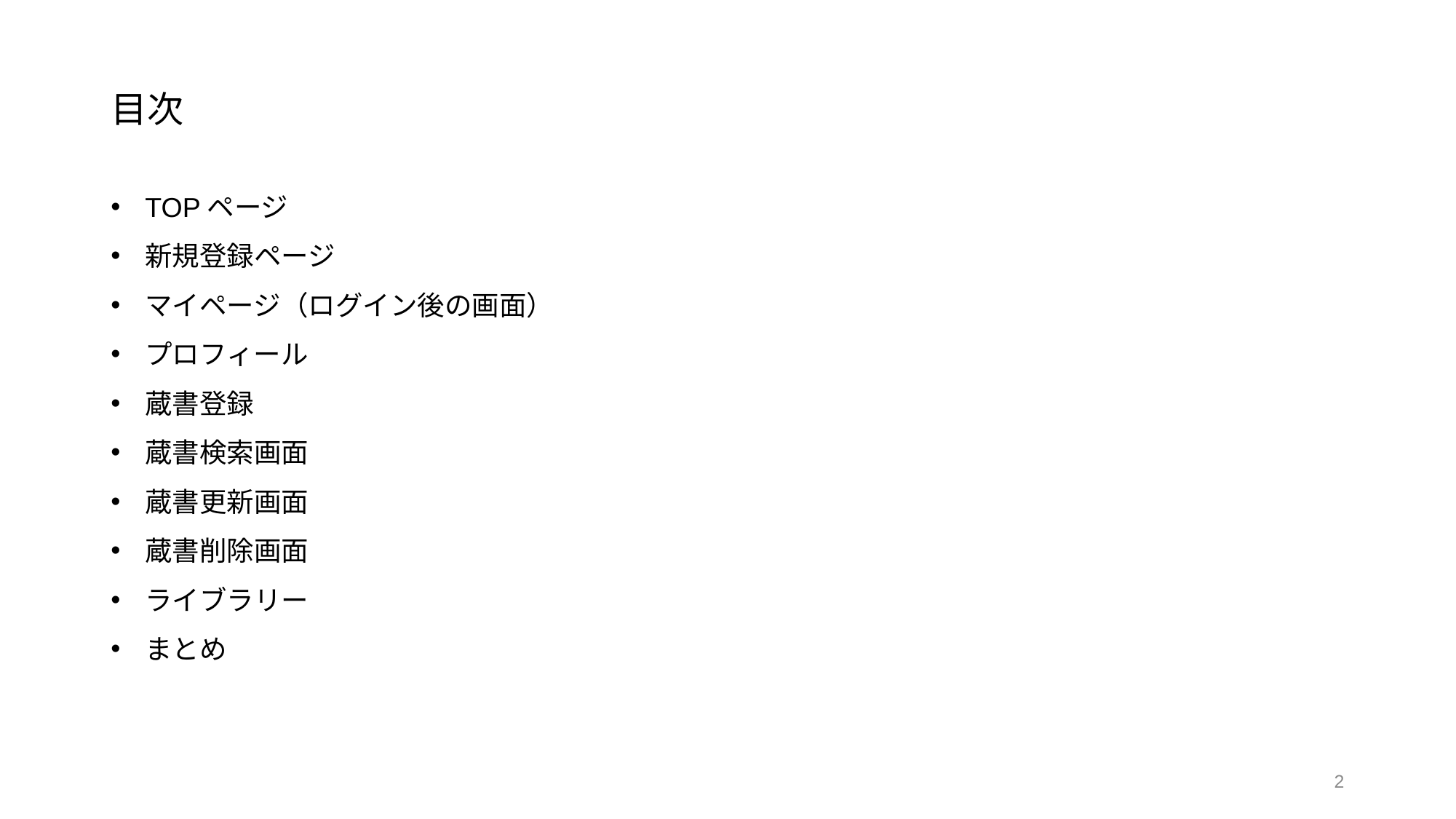

目次

TOPページ
新規登録ページ
マイページ（ログイン後の画面）
プロフィール
蔵書登録
蔵書検索画面
蔵書更新画面
蔵書削除画面
ライブラリー
まとめ
2